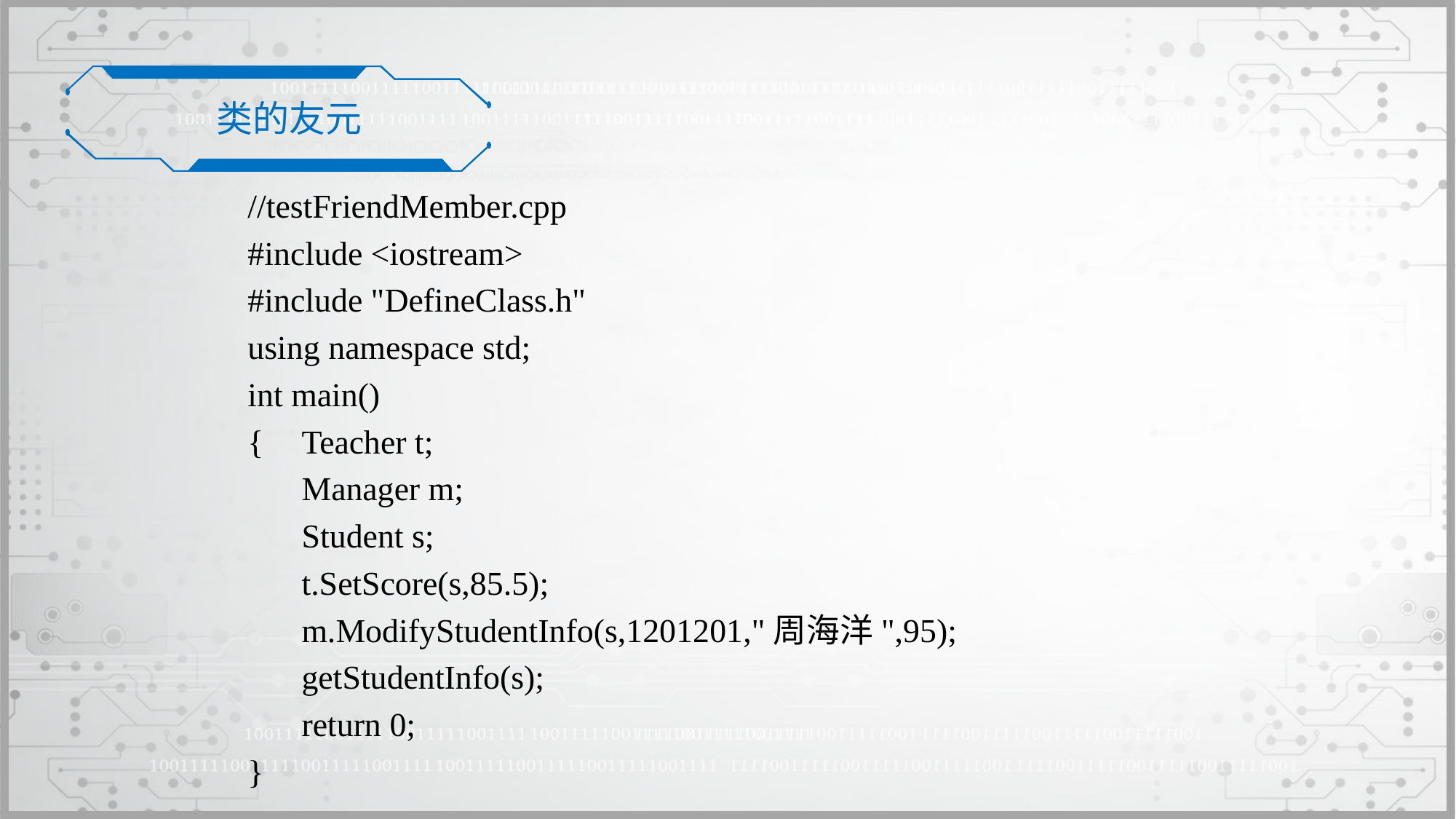

类的友元
//testFriendMember.cpp
#include <iostream>
#include "DefineClass.h"
using namespace std;
int main()
{	Teacher t;
	Manager m;
	Student s;
	t.SetScore(s,85.5);
	m.ModifyStudentInfo(s,1201201,"周海洋",95);
	getStudentInfo(s);
	return 0;
}